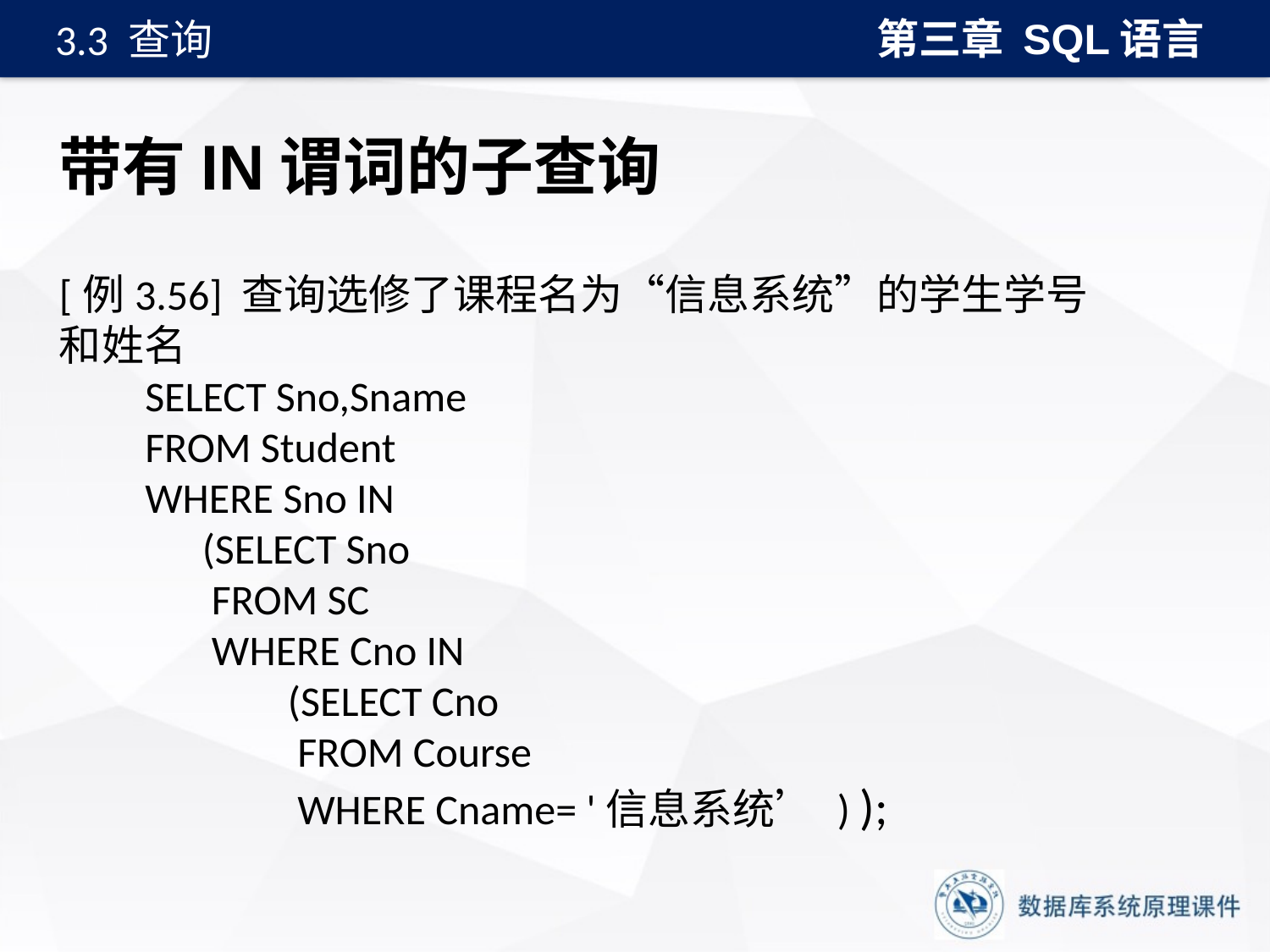

第三章 SQL语言
3.3 查询
# 带有IN谓词的子查询
[例3.56] 查询选修了课程名为“信息系统”的学生学号和姓名
         SELECT Sno,Sname
         FROM Student
         WHERE Sno IN
               (SELECT Sno
                FROM SC
                WHERE Cno IN
                        (SELECT Cno
                         FROM Course
                         WHERE Cname= '信息系统’ ) );